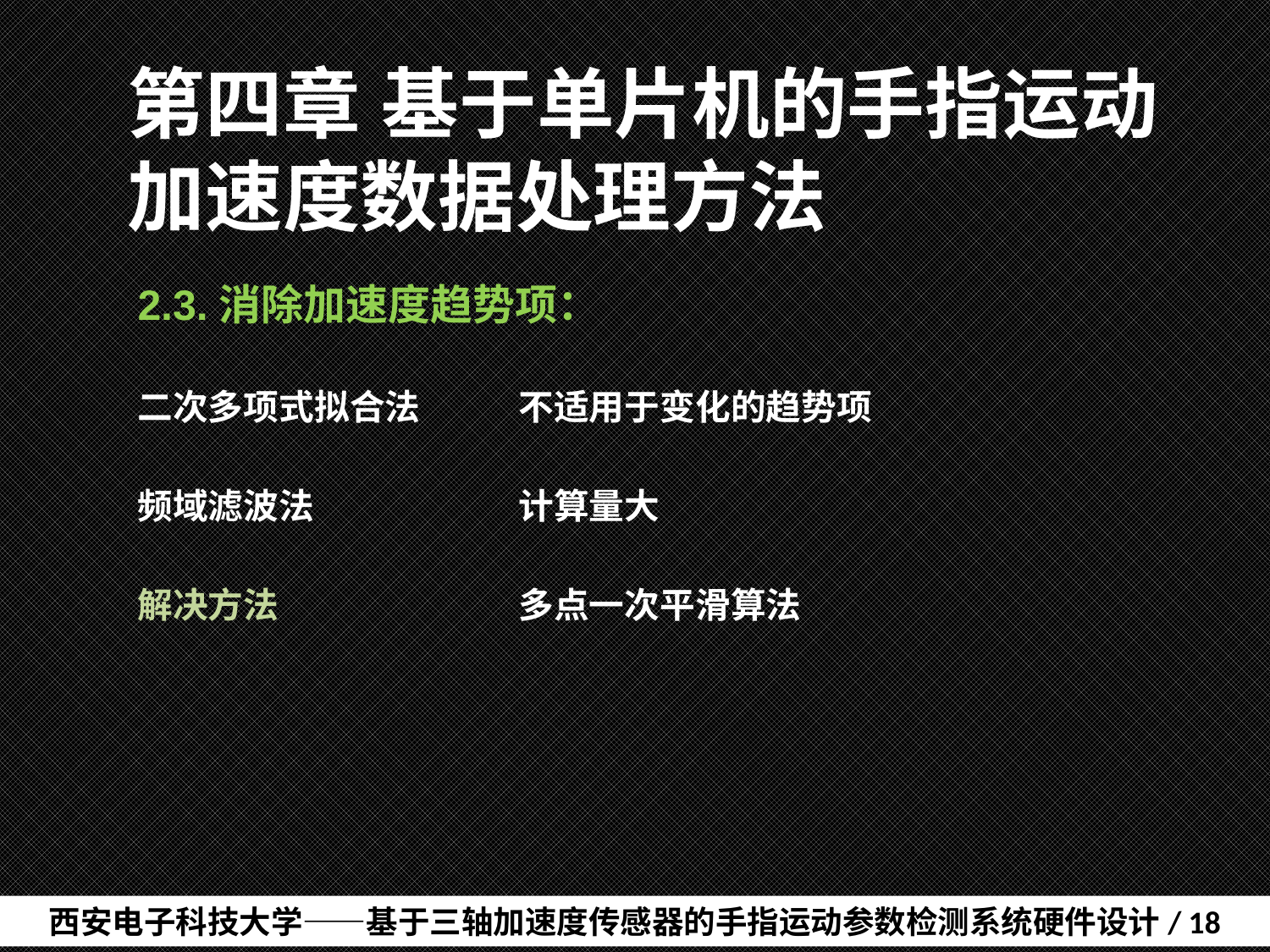

# 第四章	基于单片机的手指运动加速度数据处理方法
2.3.消除加速度趋势项：

二次多项式拟合法	不适用于变化的趋势项

频域滤波法		计算量大

解决方法		多点一次平滑算法
西安电子科技大学——基于三轴加速度传感器的手指运动参数检测系统硬件设计/ 18